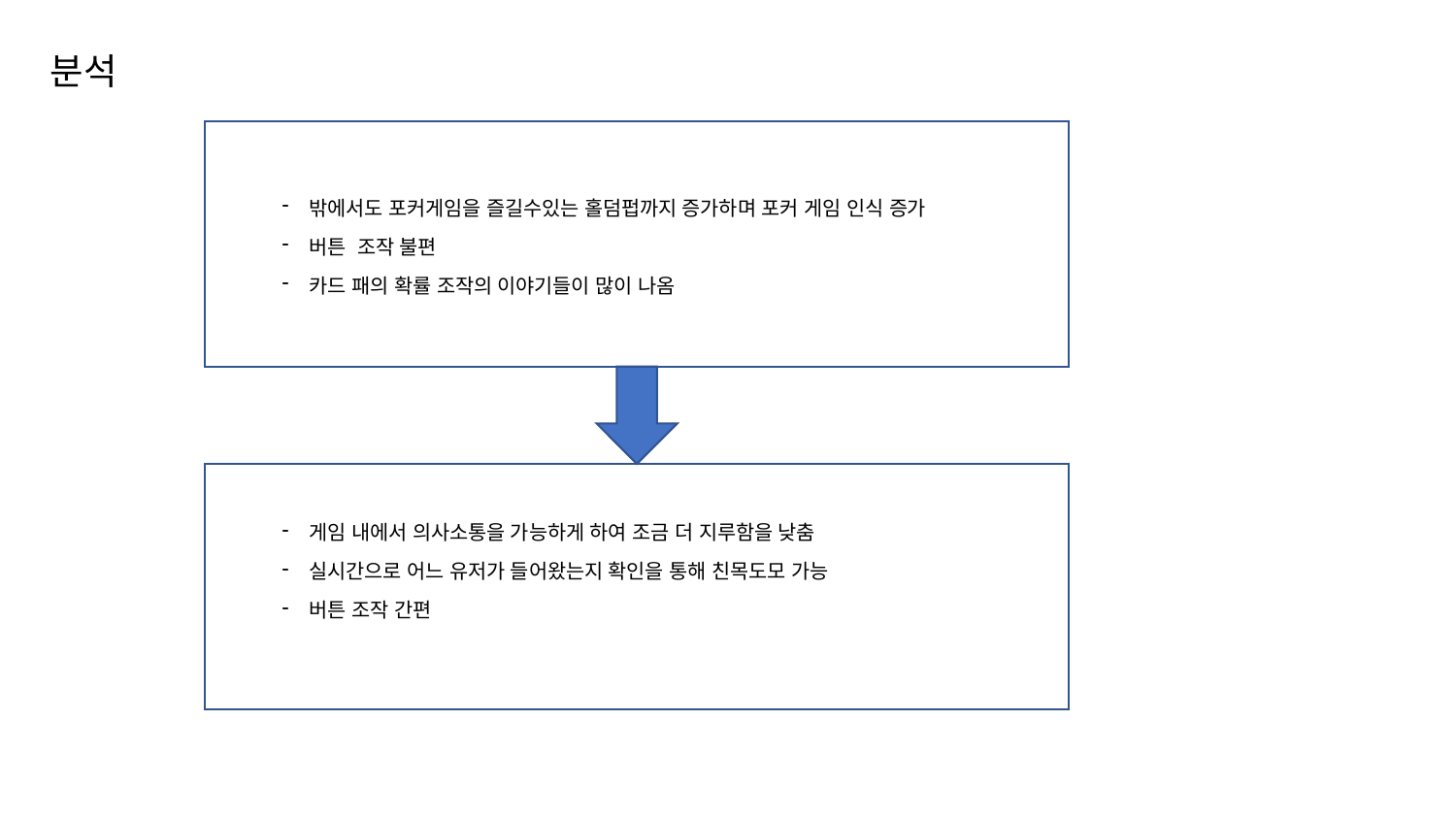

분석

밖에서도 포커게임을 즐길수있는 홀덤펍까지 증가하며 포커 게임 인식 증가

버튼  조작 불편

카드 패의 확률 조작의 이야기들이 많이 나옴

게임 내에서 의사소통을 가능하게 하여 조금 더 지루함을 낮춤

실시간으로 어느 유저가 들어왔는지 확인을 통해 친목도모 가능

버튼 조작 간편